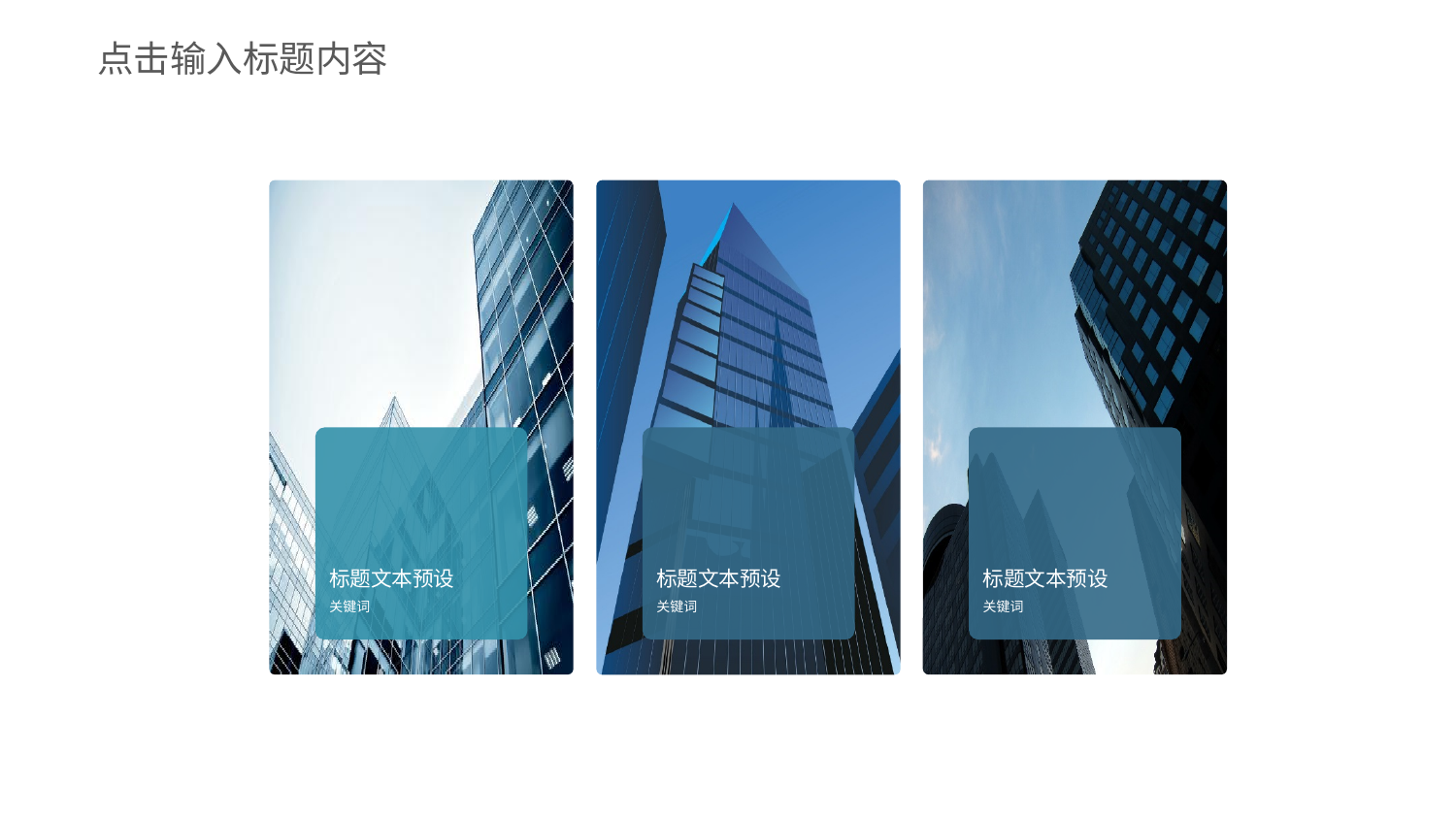

点击输入标题内容

标题文本预设
关键词

标题文本预设
关键词

标题文本预设
关键词